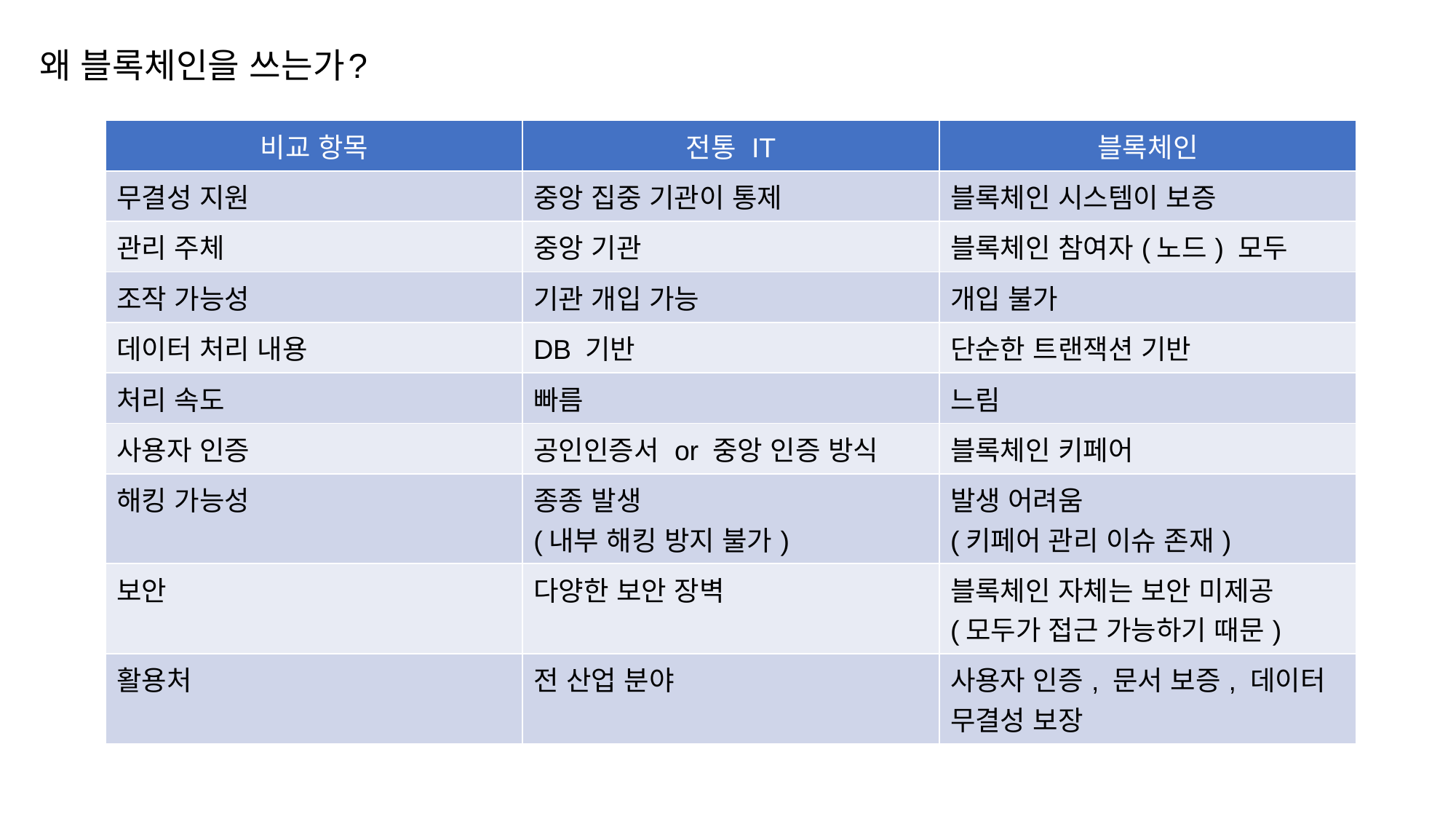

왜 블록체인을 쓰는가?
| 비교 항목 | 전통 IT | 블록체인 |
| --- | --- | --- |
| 무결성 지원 | 중앙 집중 기관이 통제 | 블록체인 시스템이 보증 |
| 관리 주체 | 중앙 기관 | 블록체인 참여자(노드) 모두 |
| 조작 가능성 | 기관 개입 가능 | 개입 불가 |
| 데이터 처리 내용 | DB 기반 | 단순한 트랜잭션 기반 |
| 처리 속도 | 빠름 | 느림 |
| 사용자 인증 | 공인인증서 or 중앙 인증 방식 | 블록체인 키페어 |
| 해킹 가능성 | 종종 발생 (내부 해킹 방지 불가) | 발생 어려움 (키페어 관리 이슈 존재) |
| 보안 | 다양한 보안 장벽 | 블록체인 자체는 보안 미제공 (모두가 접근 가능하기 때문) |
| 활용처 | 전 산업 분야 | 사용자 인증, 문서 보증, 데이터 무결성 보장 |